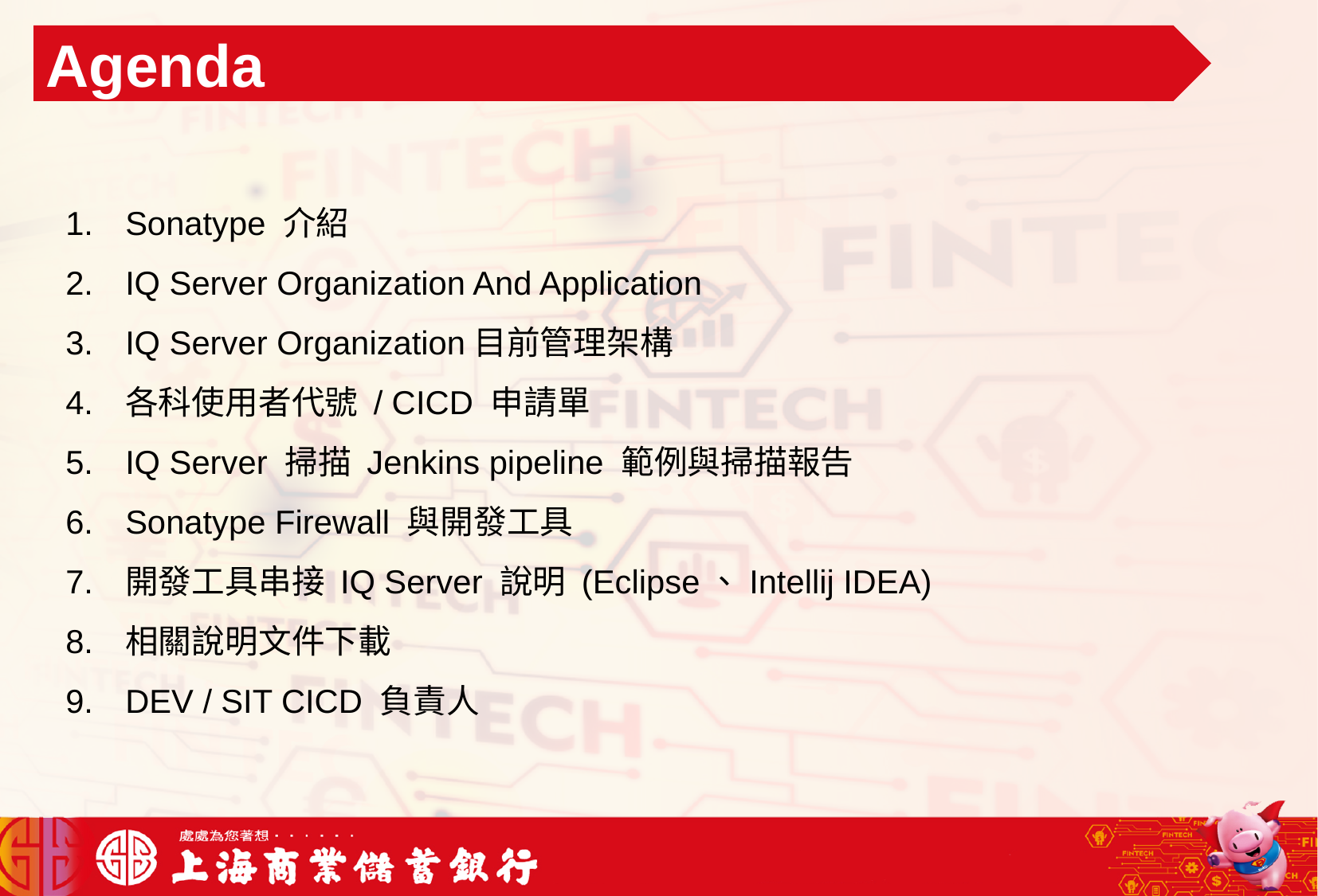

Agenda
Sonatype 介紹
IQ Server Organization And Application
IQ Server Organization目前管理架構
各科使用者代號 / CICD 申請單
IQ Server 掃描 Jenkins pipeline 範例與掃描報告
Sonatype Firewall 與開發工具
開發工具串接 IQ Server 說明 (Eclipse、Intellij IDEA)
相關說明文件下載
DEV / SIT CICD 負責人